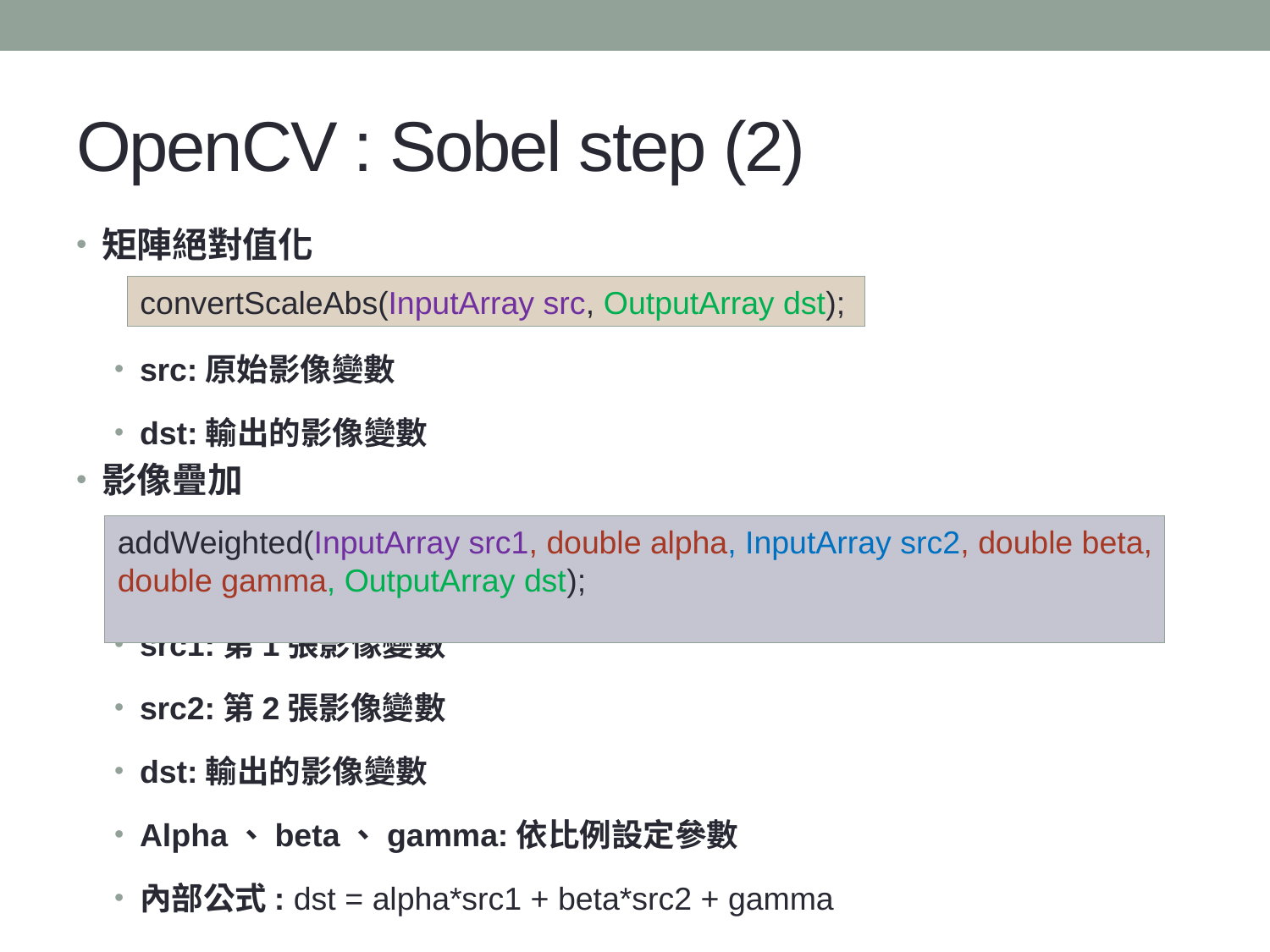

# OpenCV : Sobel step (2)
矩陣絕對值化

src:原始影像變數
dst:輸出的影像變數
影像疊加

src1:第1張影像變數
src2:第2張影像變數
dst:輸出的影像變數
Alpha、beta、gamma:依比例設定參數
內部公式: dst = alpha*src1 + beta*src2 + gamma
convertScaleAbs(InputArray src, OutputArray dst);
addWeighted(InputArray src1, double alpha, InputArray src2, double beta,
double gamma, OutputArray dst);